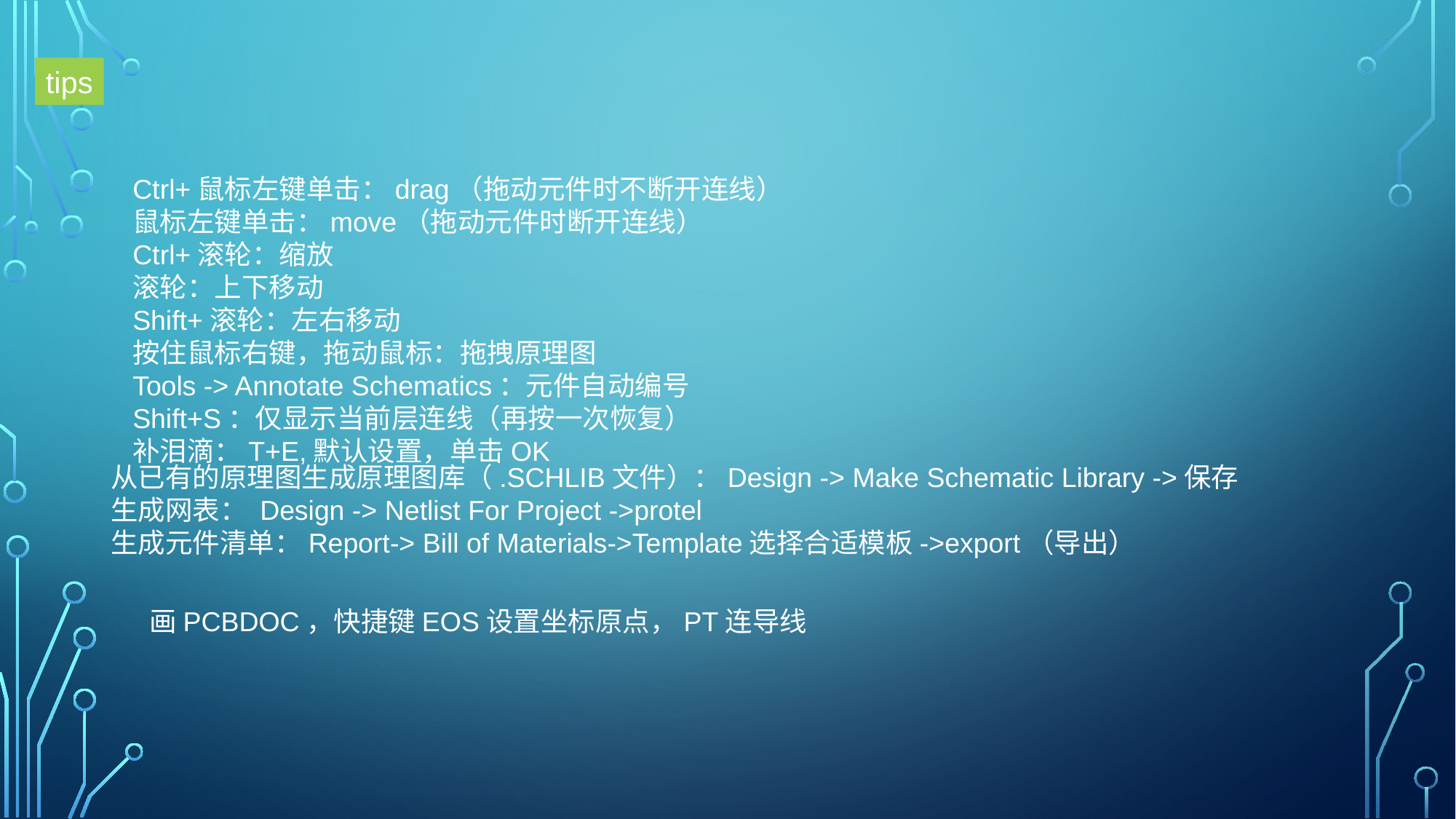

tips
Ctrl+鼠标左键单击：drag（拖动元件时不断开连线）
鼠标左键单击：move（拖动元件时断开连线）
Ctrl+滚轮：缩放
滚轮：上下移动
Shift+滚轮：左右移动
按住鼠标右键，拖动鼠标：拖拽原理图
Tools -> Annotate Schematics：元件自动编号
Shift+S：仅显示当前层连线（再按一次恢复）
补泪滴：T+E,默认设置，单击OK
从已有的原理图生成原理图库（.SCHLIB文件）：Design -> Make Schematic Library ->保存
生成网表： Design -> Netlist For Project ->protel
生成元件清单：Report-> Bill of Materials->Template选择合适模板->export（导出）
画PCBDOC，快捷键EOS设置坐标原点，PT连导线